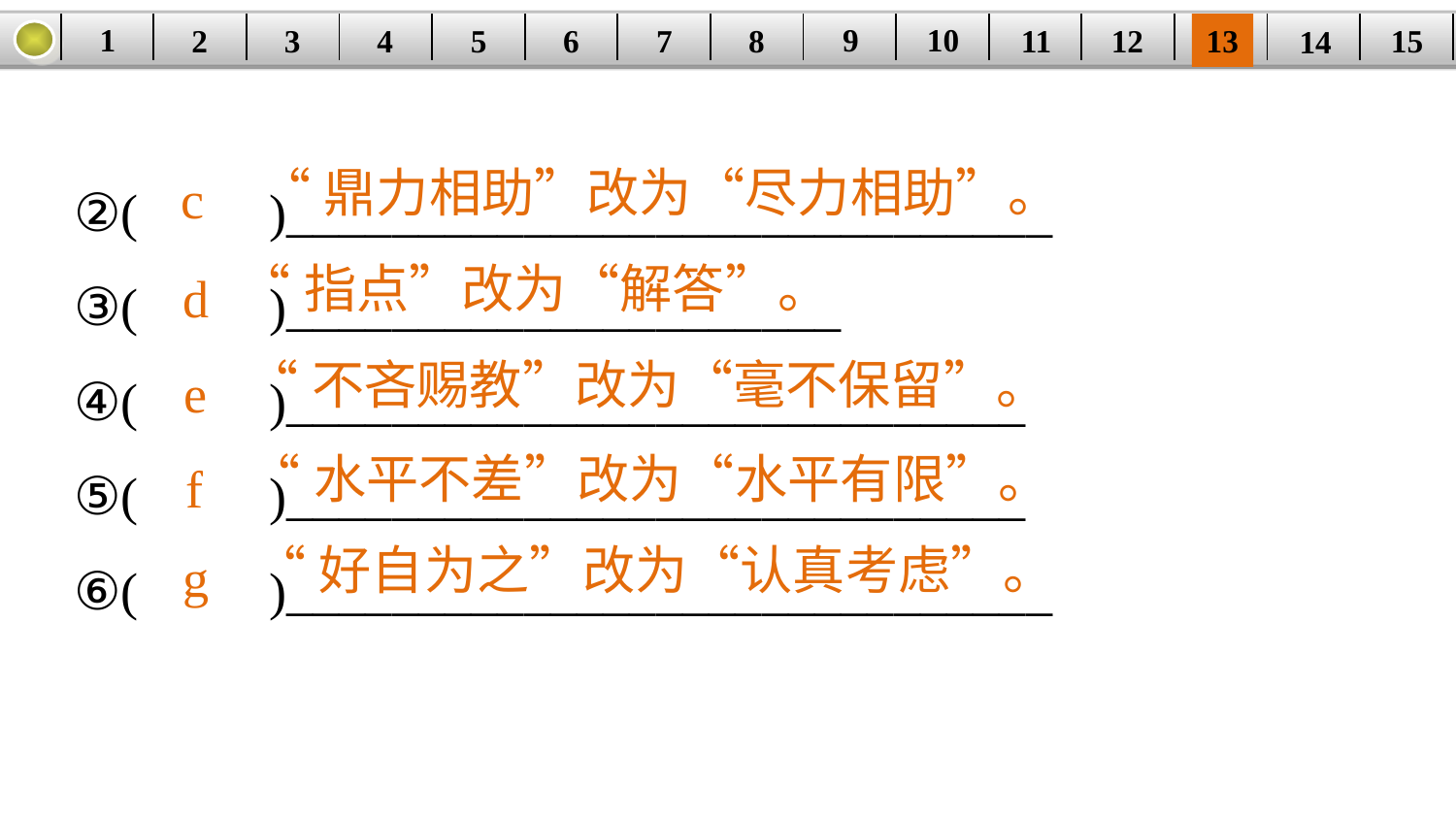

9
10
1
3
4
5
6
8
11
2
12
15
|  |  |  |  |  |  |  |  |  |  |  |  |  |  |  |
| --- | --- | --- | --- | --- | --- | --- | --- | --- | --- | --- | --- | --- | --- | --- |
7
13
14

②(　　)_____________________________
③(　　)_____________________
④(　　)____________________________
⑤(　　)____________________________
⑥(　　)_____________________________
“鼎力相助”改为“尽力相助”。
c
“指点”改为“解答”。
d
“不吝赐教”改为“毫不保留”。
e
“水平不差”改为“水平有限”。
f
“好自为之”改为“认真考虑”。
g